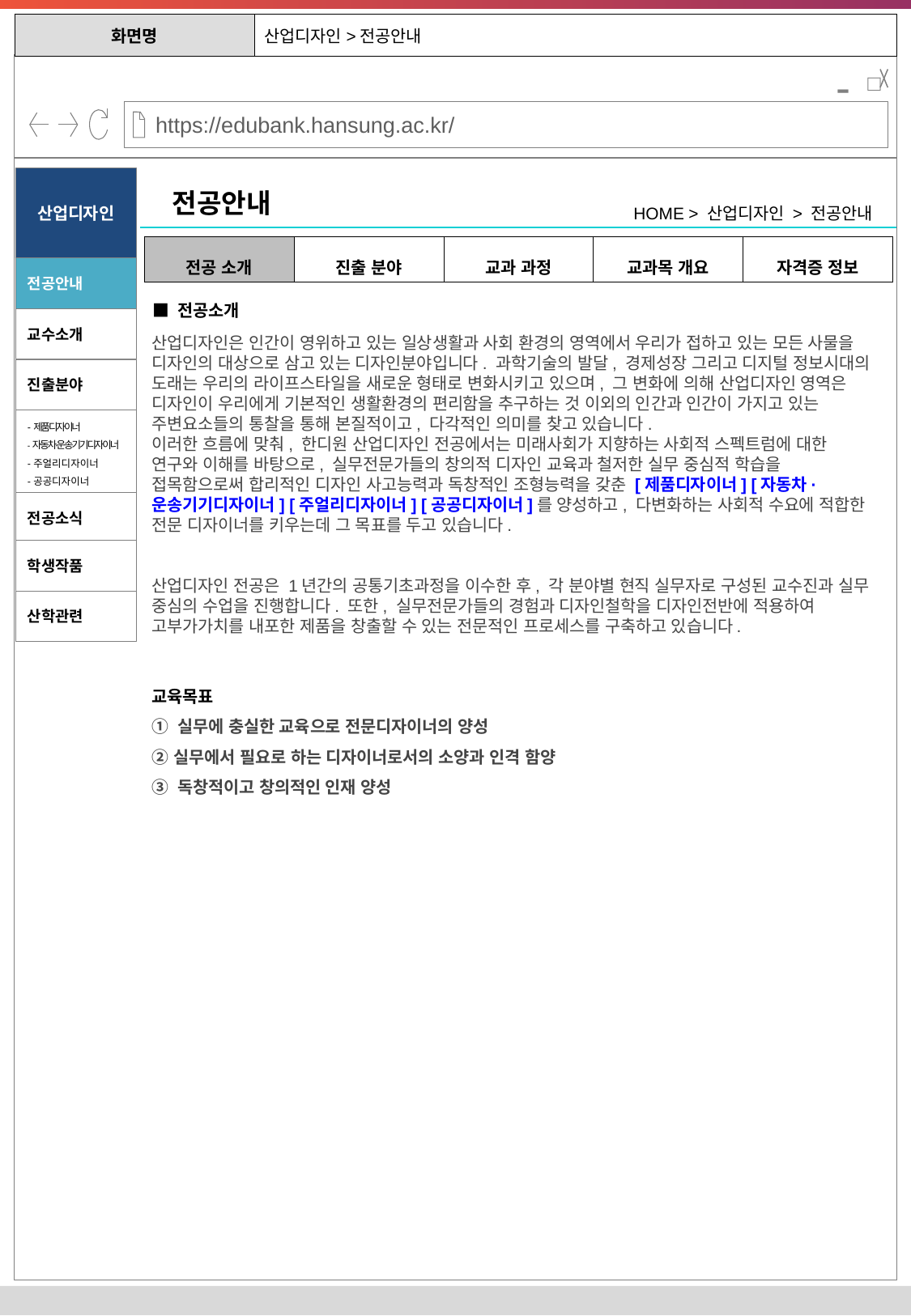

| 화면명 | 산업디자인>전공안내 |
| --- | --- |
-
산업디자인
전공안내
HOME > 산업디자인 > 전공안내
| 전공 소개 | 진출 분야 | 교과 과정 | 교과목 개요 | 자격증 정보 |
| --- | --- | --- | --- | --- |
전공안내
■ 전공소개
교수소개
산업디자인은 인간이 영위하고 있는 일상생활과 사회 환경의 영역에서 우리가 접하고 있는 모든 사물을 디자인의 대상으로 삼고 있는 디자인분야입니다. 과학기술의 발달, 경제성장 그리고 디지털 정보시대의 도래는 우리의 라이프스타일을 새로운 형태로 변화시키고 있으며, 그 변화에 의해 산업디자인 영역은 디자인이 우리에게 기본적인 생활환경의 편리함을 추구하는 것 이외의 인간과 인간이 가지고 있는 주변요소들의 통찰을 통해 본질적이고, 다각적인 의미를 찾고 있습니다.
이러한 흐름에 맞춰, 한디원 산업디자인 전공에서는 미래사회가 지향하는 사회적 스펙트럼에 대한 연구와 이해를 바탕으로, 실무전문가들의 창의적 디자인 교육과 철저한 실무 중심적 학습을 접목함으로써 합리적인 디자인 사고능력과 독창적인 조형능력을 갖춘 [제품디자이너] [자동차·운송기기디자이너] [주얼리디자이너] [공공디자이너]를 양성하고, 다변화하는 사회적 수요에 적합한 전문 디자이너를 키우는데 그 목표를 두고 있습니다.

산업디자인 전공은 1년간의 공통기초과정을 이수한 후, 각 분야별 현직 실무자로 구성된 교수진과 실무 중심의 수업을 진행합니다. 또한, 실무전문가들의 경험과 디자인철학을 디자인전반에 적용하여 고부가가치를 내포한 제품을 창출할 수 있는 전문적인 프로세스를 구축하고 있습니다.

교육목표
① 실무에 충실한 교육으로 전문디자이너의 양성
② 실무에서 필요로 하는 디자이너로서의 소양과 인격 함양
③ 독창적이고 창의적인 인재 양성
진출분야
-제품디자이너
-자동차∙운송기기디자이너
-주얼리디자이너
-공공디자이너
전공소식
학생작품
산학관련